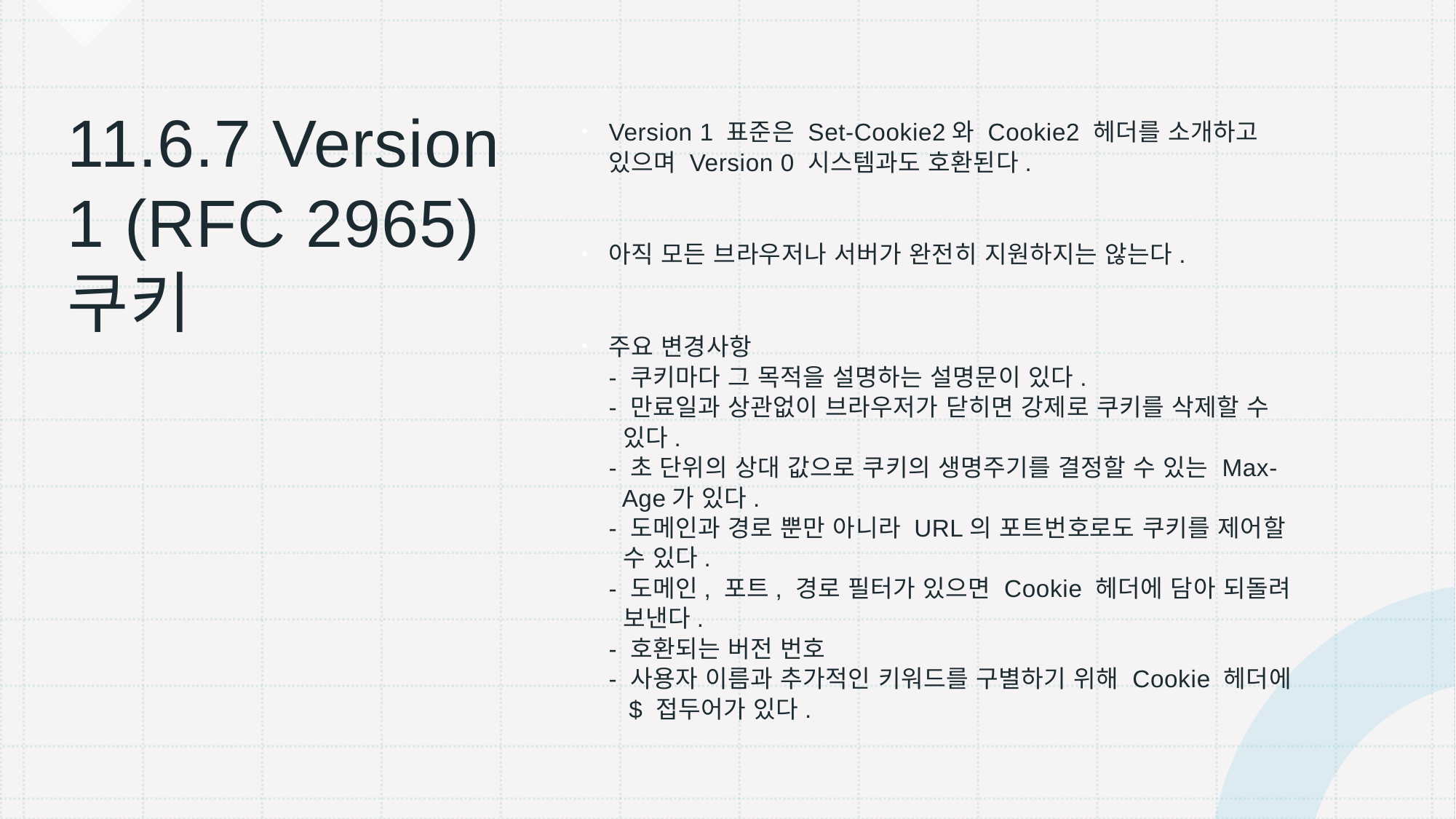

Version 1 표준은 Set-Cookie2와 Cookie2 헤더를 소개하고 있으며 Version 0 시스템과도 호환된다.

아직 모든 브라우저나 서버가 완전히 지원하지는 않는다.

주요 변경사항
- 쿠키마다 그 목적을 설명하는 설명문이 있다.
- 만료일과 상관없이 브라우저가 닫히면 강제로 쿠키를 삭제할 수
  있다.
- 초 단위의 상대 값으로 쿠키의 생명주기를 결정할 수 있는 Max-
  Age가 있다.
- 도메인과 경로 뿐만 아니라 URL의 포트번호로도 쿠키를 제어할
  수 있다.
- 도메인, 포트, 경로 필터가 있으면 Cookie 헤더에 담아 되돌려
  보낸다.
- 호환되는 버전 번호
- 사용자 이름과 추가적인 키워드를 구별하기 위해 Cookie 헤더에
  $ 접두어가 있다.
# 11.6.7 Version 1 (RFC 2965) 쿠키